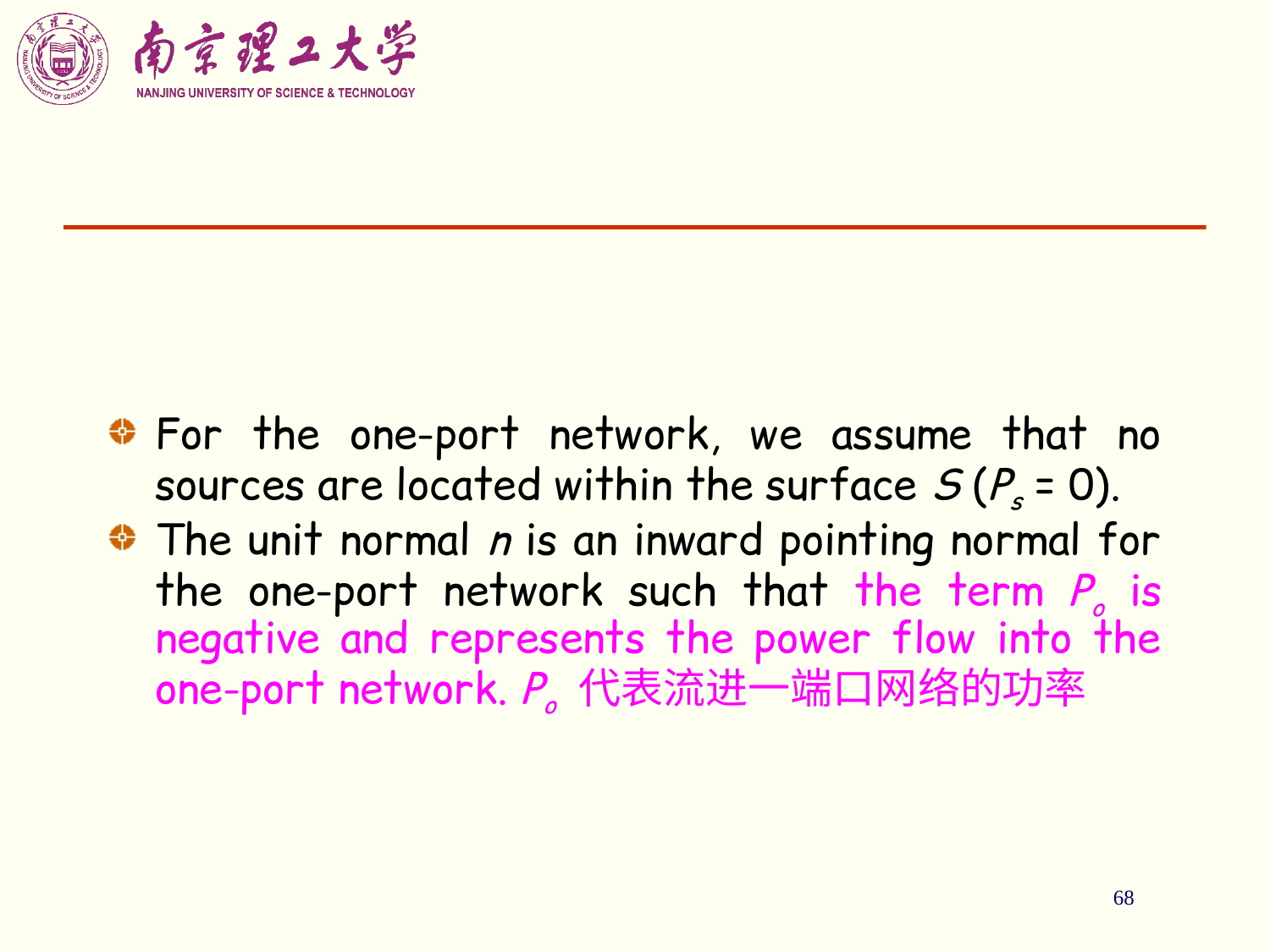

68
For the one-port network, we assume that no sources are located within the surface S (Ps = 0).
The unit normal n is an inward pointing normal for the one-port network such that the term Po is negative and represents the power flow into the one-port network. Po 代表流进一端口网络的功率